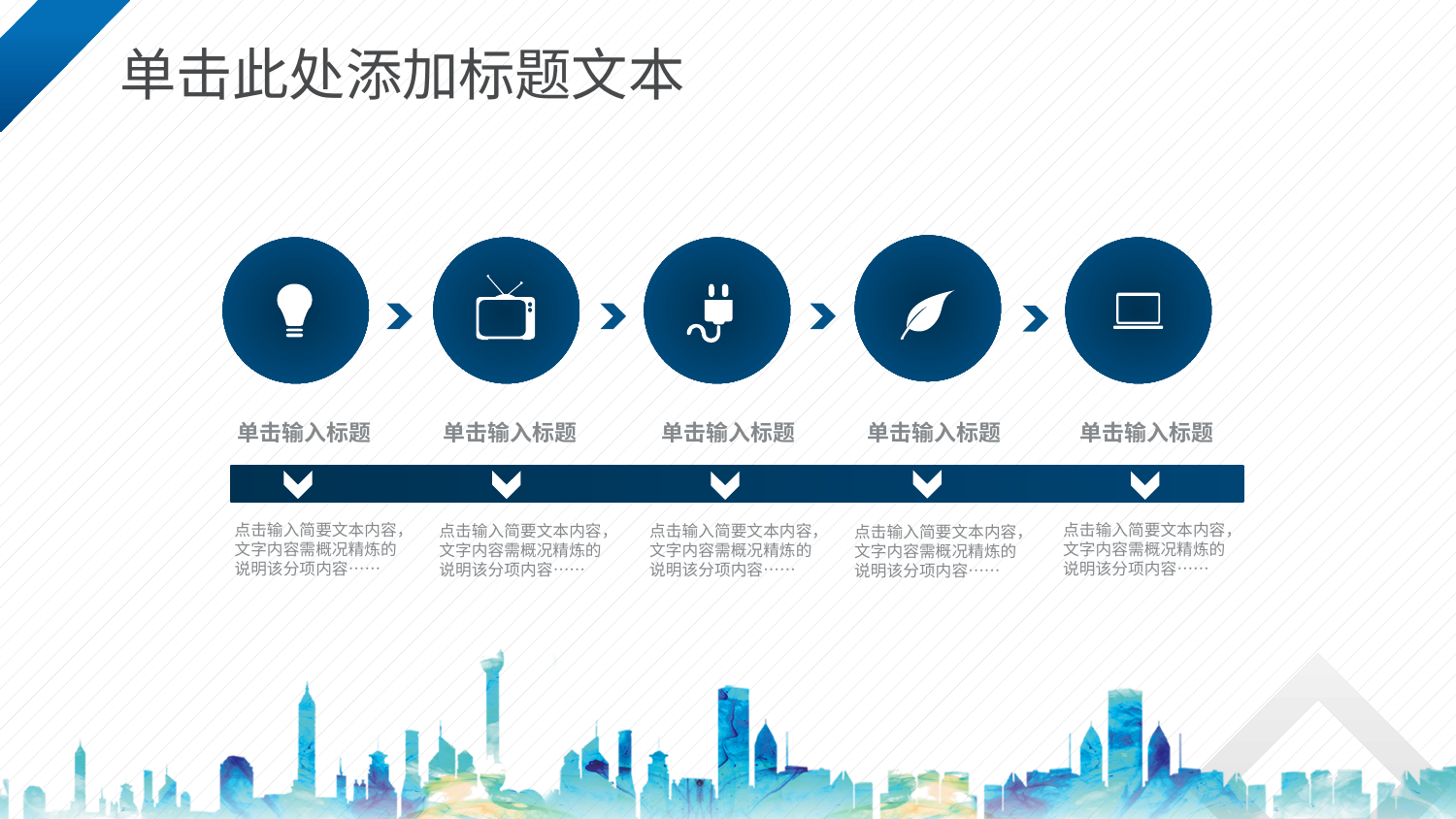

单击此处添加标题文本

单击输入标题
单击输入标题
单击输入标题
单击输入标题
单击输入标题

点击输入简要文本内容，文字内容需概况精炼的说明该分项内容……
点击输入简要文本内容，文字内容需概况精炼的说明该分项内容……
点击输入简要文本内容，文字内容需概况精炼的说明该分项内容……
点击输入简要文本内容，文字内容需概况精炼的说明该分项内容……
点击输入简要文本内容，文字内容需概况精炼的说明该分项内容……